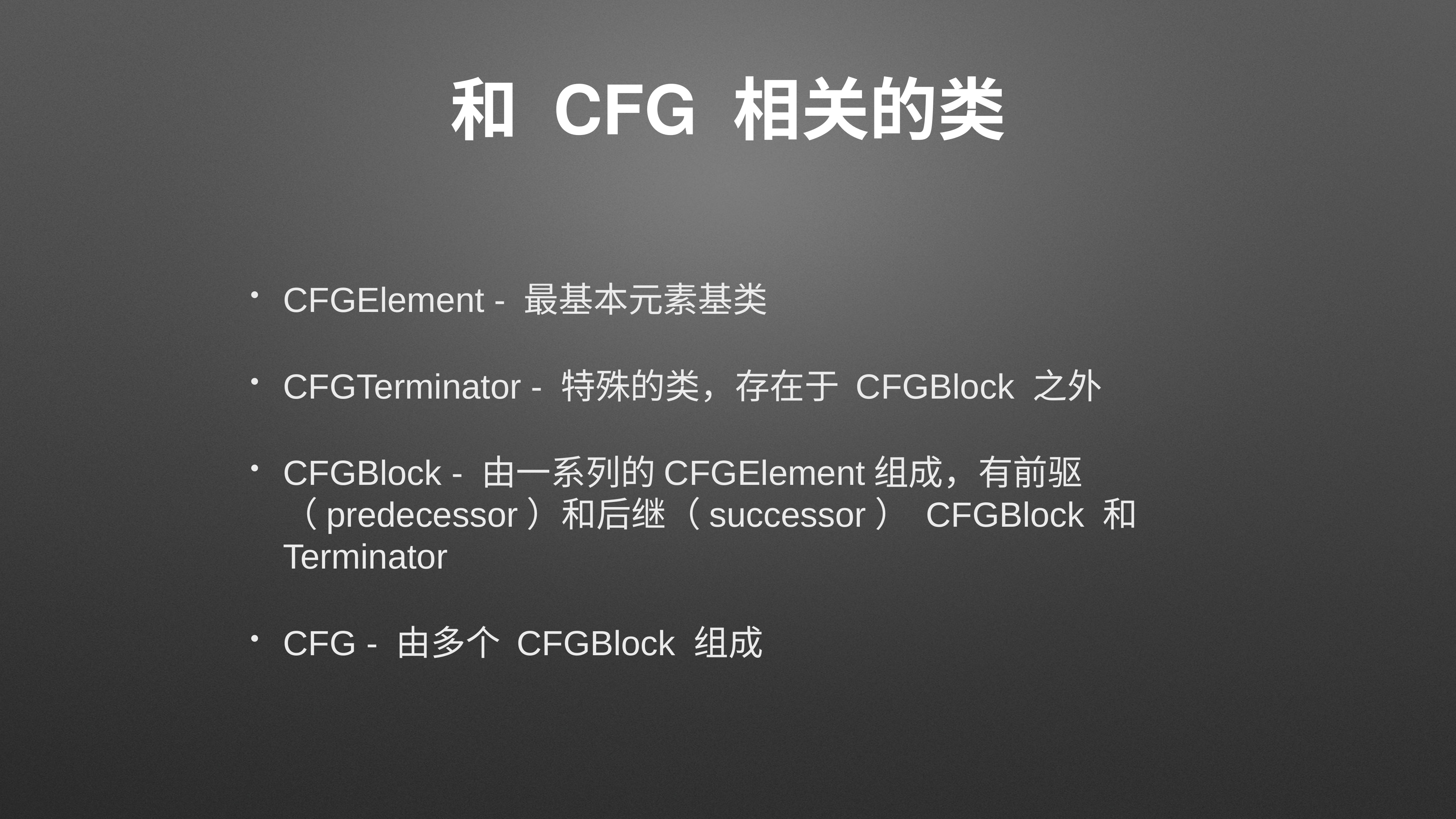

# 和 CFG 相关的类
CFGElement - 最基本元素基类
CFGTerminator - 特殊的类，存在于 CFGBlock 之外
CFGBlock - 由一系列的CFGElement组成，有前驱（predecessor）和后继（successor） CFGBlock 和 Terminator
CFG - 由多个 CFGBlock 组成